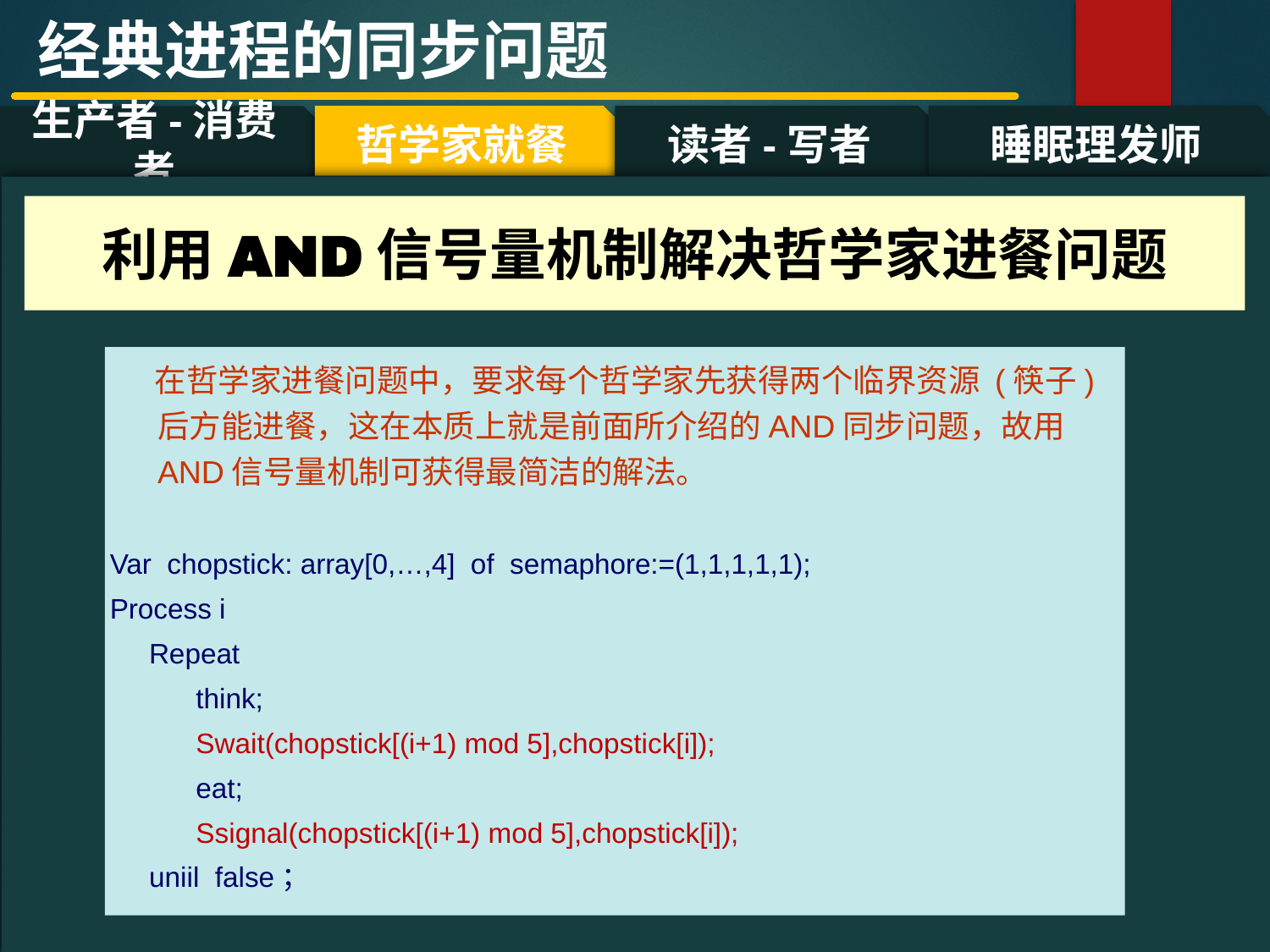

经典进程的同步问题
哲学家就餐
读者-写者
睡眠理发师
生产者-消费者
#
利用AND信号量机制解决哲学家进餐问题
      在哲学家进餐问题中，要求每个哲学家先获得两个临界资源 (筷子)后方能进餐，这在本质上就是前面所介绍的AND同步问题，故用AND信号量机制可获得最简洁的解法。

Var  chopstick: array[0,…,4]  of  semaphore:=(1,1,1,1,1);
Process i
     Repeat
           think;
           Swait(chopstick[(i+1) mod 5],chopstick[i]);
           eat;
           Ssignal(chopstick[(i+1) mod 5],chopstick[i]);
     uniil  false；